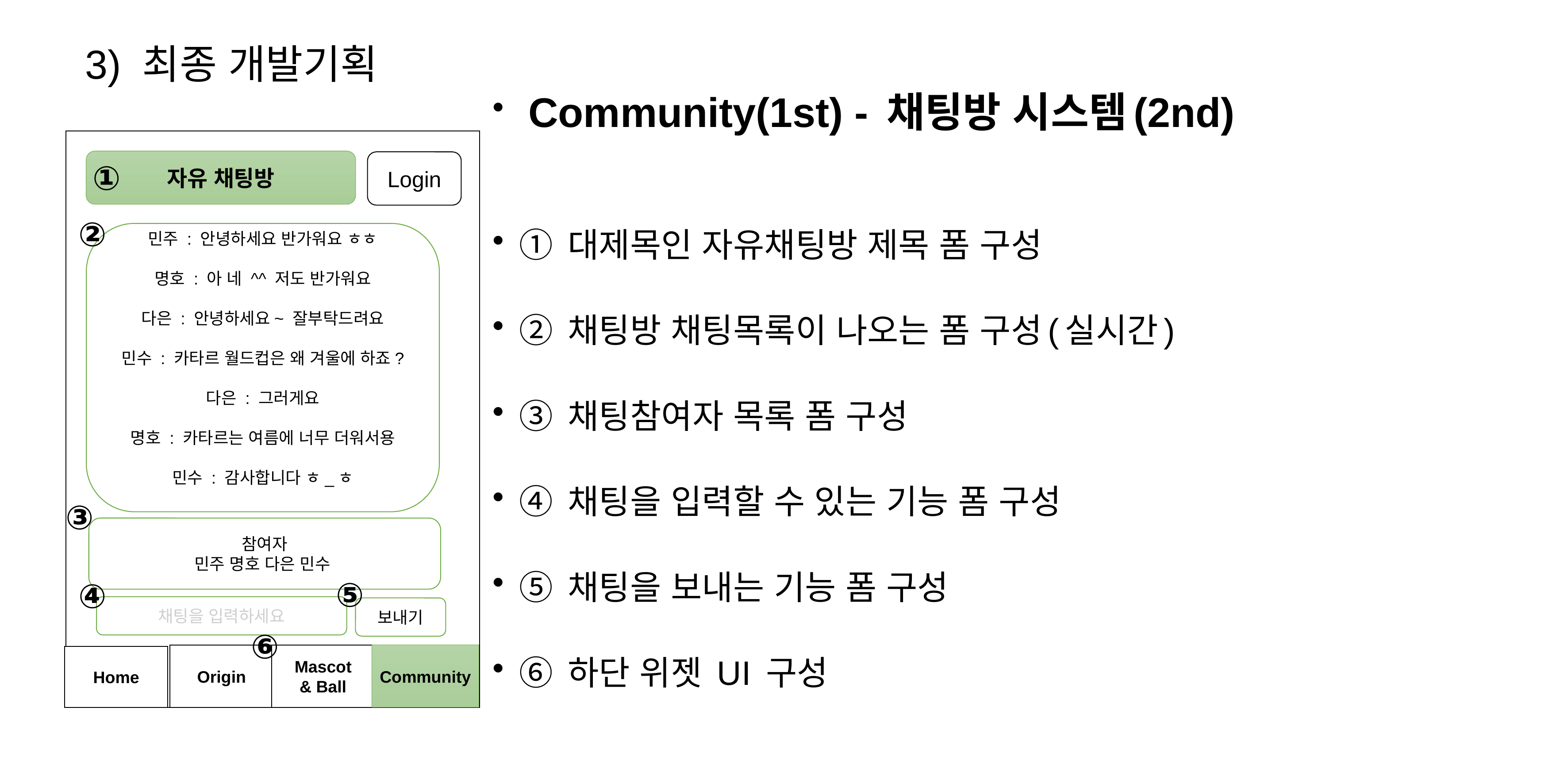

# 3) 최종 개발기획
 Community(1st) - 채팅방 시스템(2nd)

① 대제목인 자유채팅방 제목 폼 구성

② 채팅방 채팅목록이 나오는 폼 구성(실시간)

③ 채팅참여자 목록 폼 구성

④ 채팅을 입력할 수 있는 기능 폼 구성

⑤ 채팅을 보내는 기능 폼 구성

⑥ 하단 위젯 UI 구성

자유 채팅방
Login
①
②
민주 : 안녕하세요 반가워요 ㅎㅎ

명호 : 아 네 ^^ 저도 반가워요

다은 : 안녕하세요~ 잘부탁드려요

민수 : 카타르 월드컵은 왜 겨울에 하죠?

다은 : 그러게요

명호 : 카타르는 여름에 너무 더워서용

민수 : 감사합니다 ㅎ_ㅎ

③
참여자
민주 명호 다은 민수
⑤
④
채팅을 입력하세요
보내기
⑥
Origin
Mascot
& Ball
Community
Home